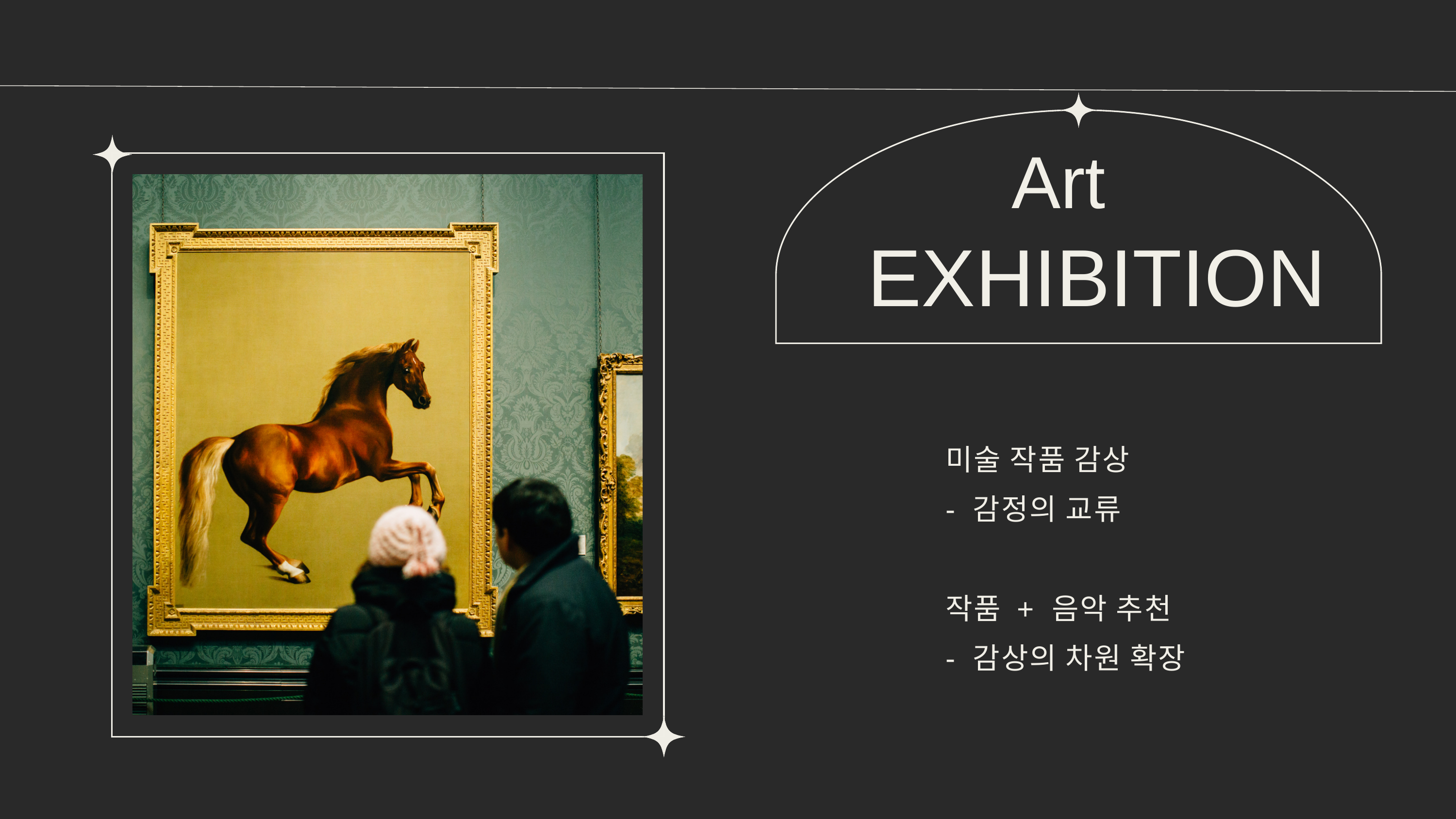

Art

EXHIBITION
미술 작품 감상
- 감정의 교류

작품 + 음악 추천
- 감상의 차원 확장